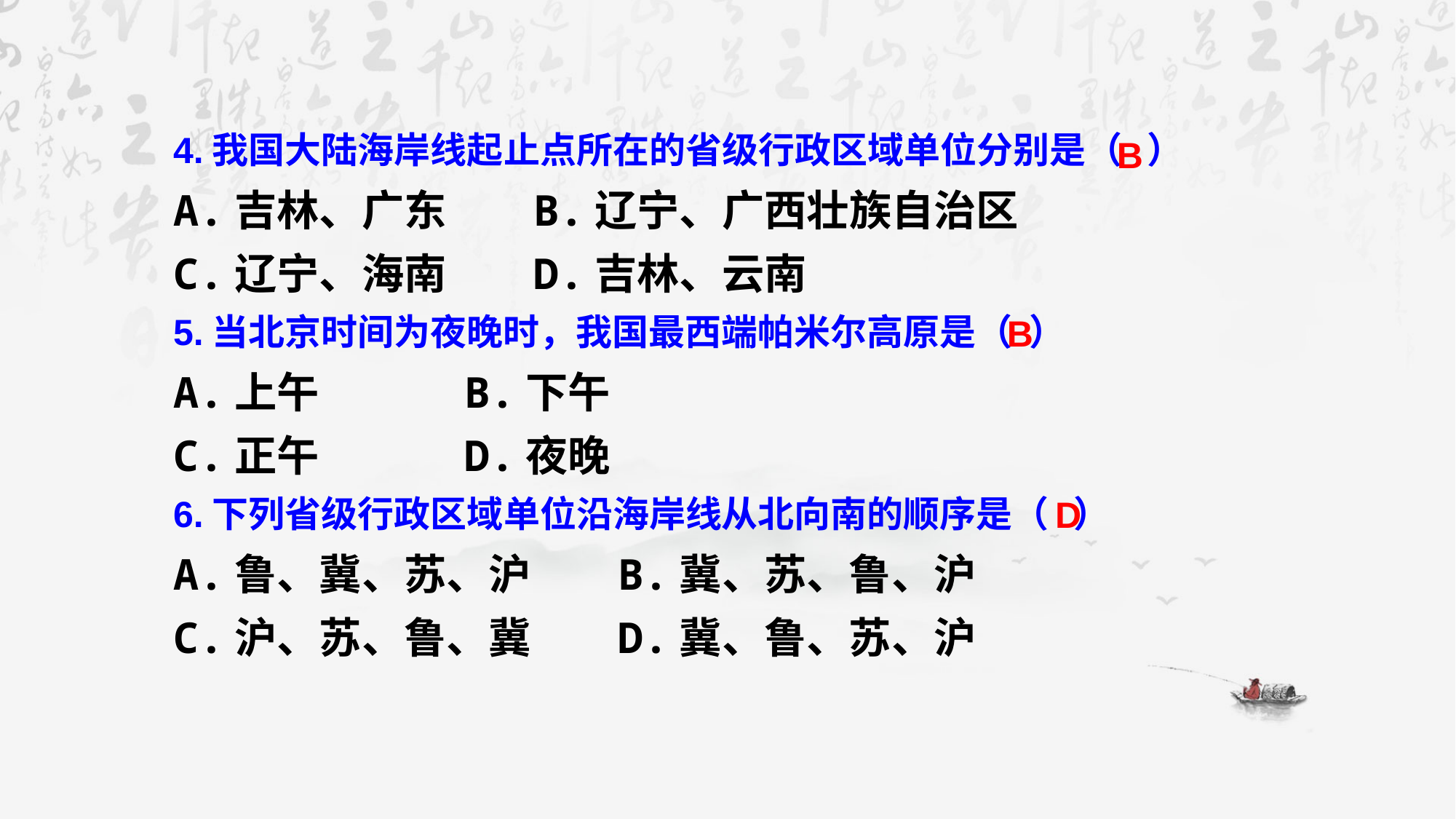

4.我国大陆海岸线起止点所在的省级行政区域单位分别是（   ）
A.吉林、广东        B.辽宁、广西壮族自治区
C.辽宁、海南        D.吉林、云南
5.当北京时间为夜晚时，我国最西端帕米尔高原是（  ）
A.上午              B.下午
C.正午              D.夜晚
6.下列省级行政区域单位沿海岸线从北向南的顺序是（   ）
A.鲁、冀、苏、沪        B.冀、苏、鲁、沪
C.沪、苏、鲁、冀        D.冀、鲁、苏、沪
B
B
D